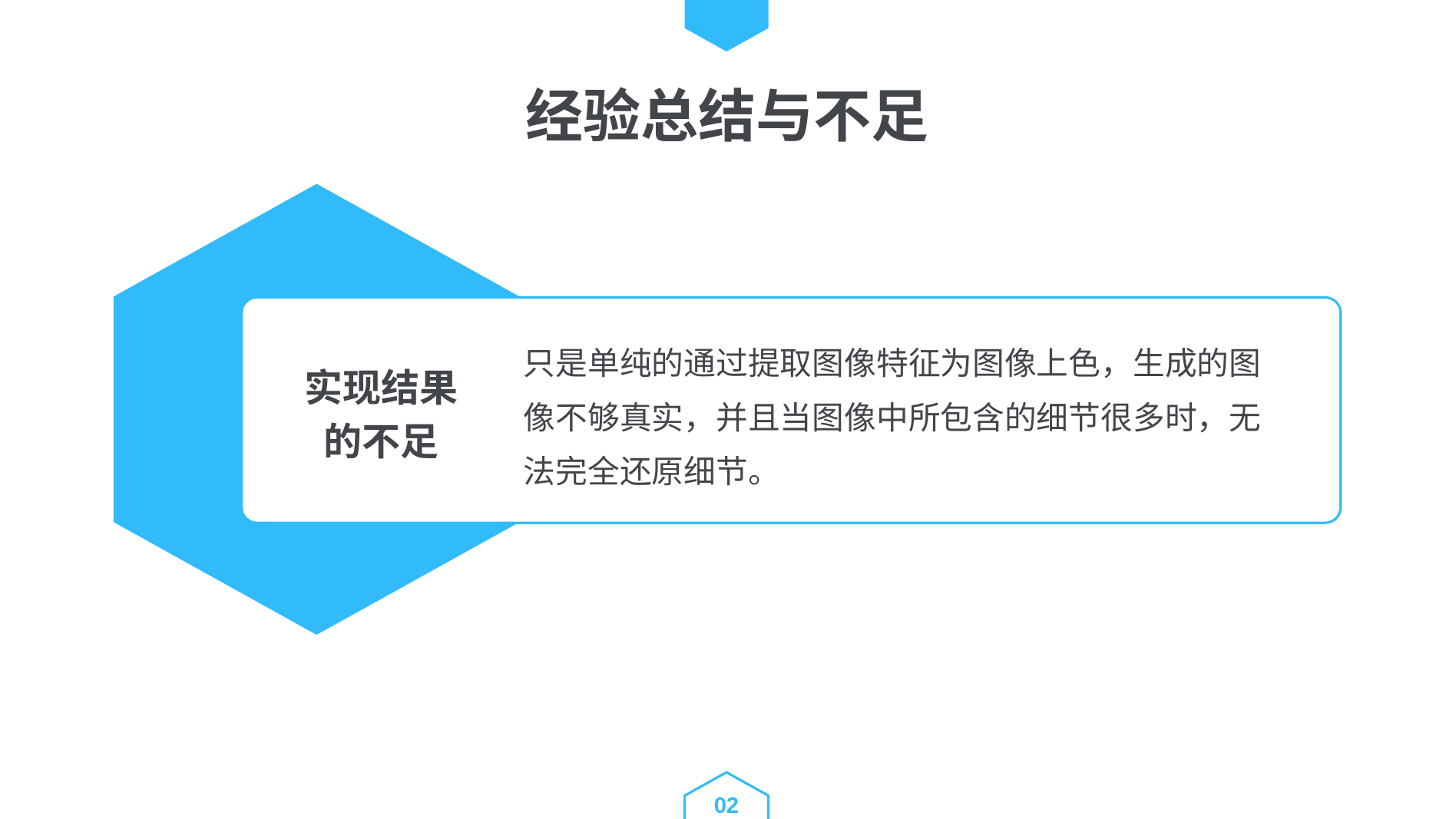

经验总结与不足

只是单纯的通过提取图像特征为图像上色，生成的图像不够真实，并且当图像中所包含的细节很多时，无法完全还原细节。
实现结果的不足

02